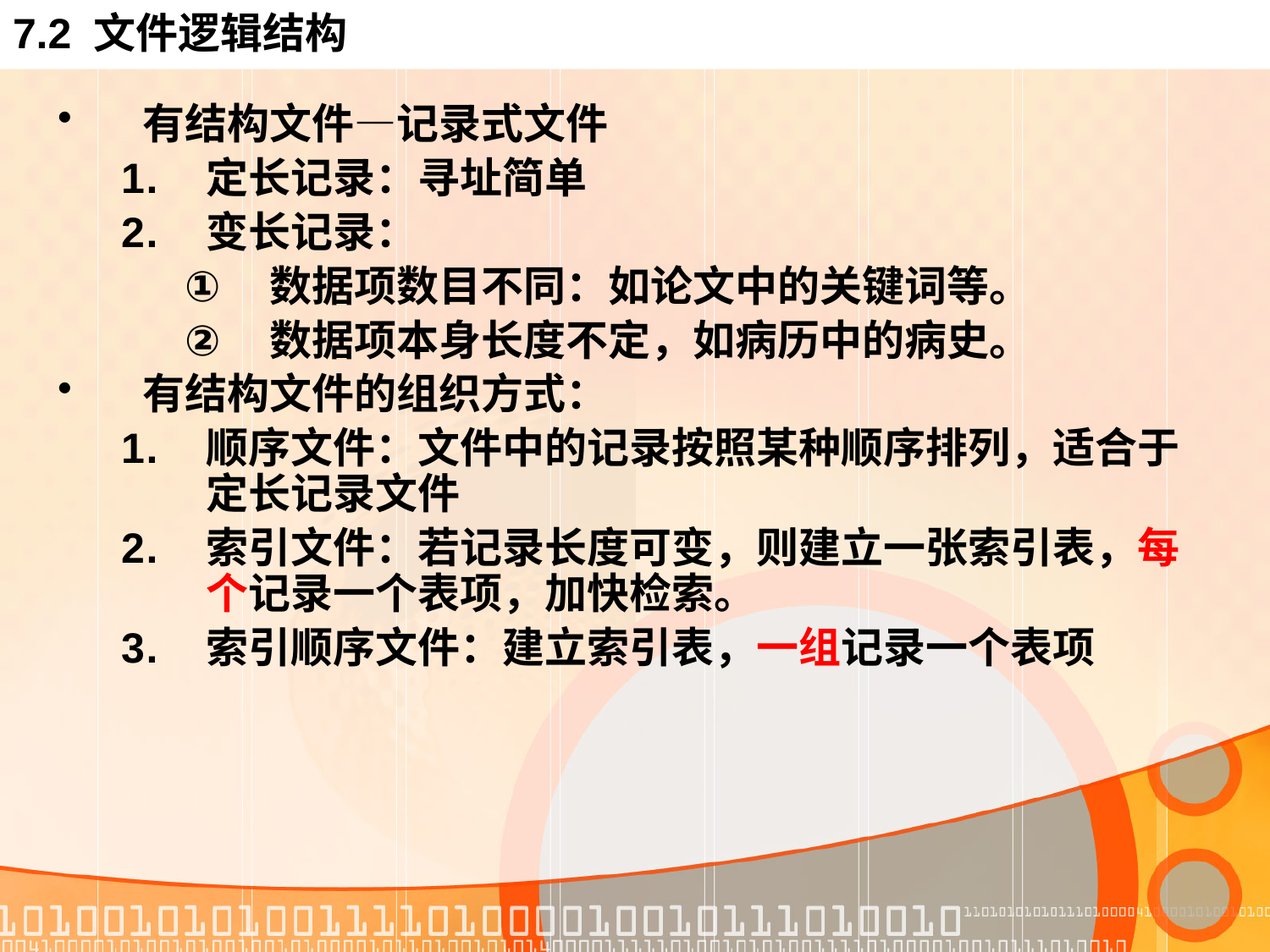

# 7.2 文件逻辑结构
有结构文件—记录式文件
定长记录：寻址简单
变长记录：
数据项数目不同：如论文中的关键词等。
数据项本身长度不定，如病历中的病史。
有结构文件的组织方式：
顺序文件：文件中的记录按照某种顺序排列，适合于定长记录文件
索引文件：若记录长度可变，则建立一张索引表，每个记录一个表项，加快检索。
索引顺序文件：建立索引表，一组记录一个表项